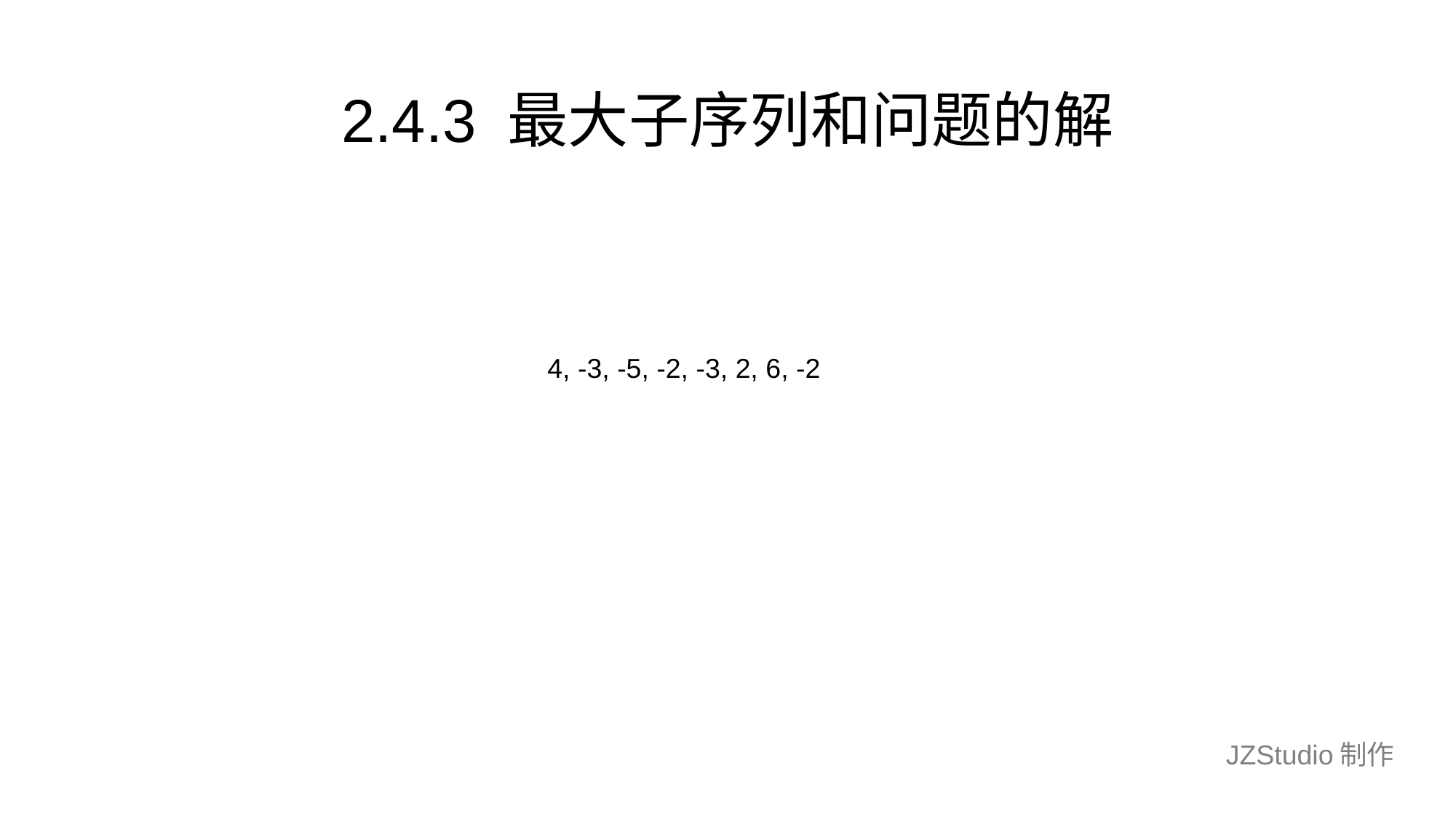

# 2.4.3 最大子序列和问题的解

				4, -3, -5, -2, -3, 2, 6, -2